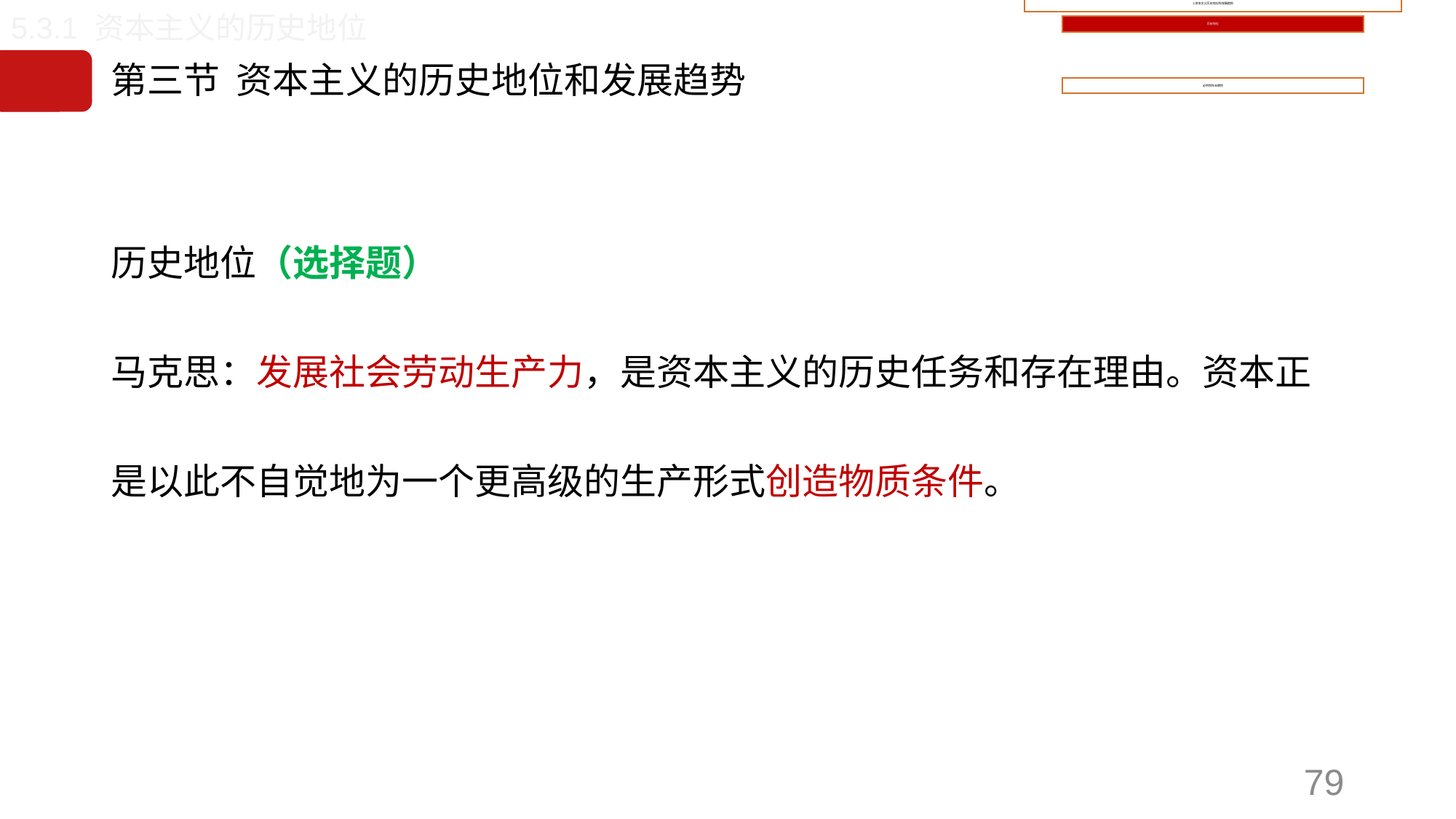

5.3.1 资本主义的历史地位
3.资本主义历史地位和发展趋势
历史地位
必然性和长期性
# 第三节  资本主义的历史地位和发展趋势
历史地位（选择题）
马克思：发展社会劳动生产力，是资本主义的历史任务和存在理由。资本正是以此不自觉地为一个更高级的生产形式创造物质条件。
79